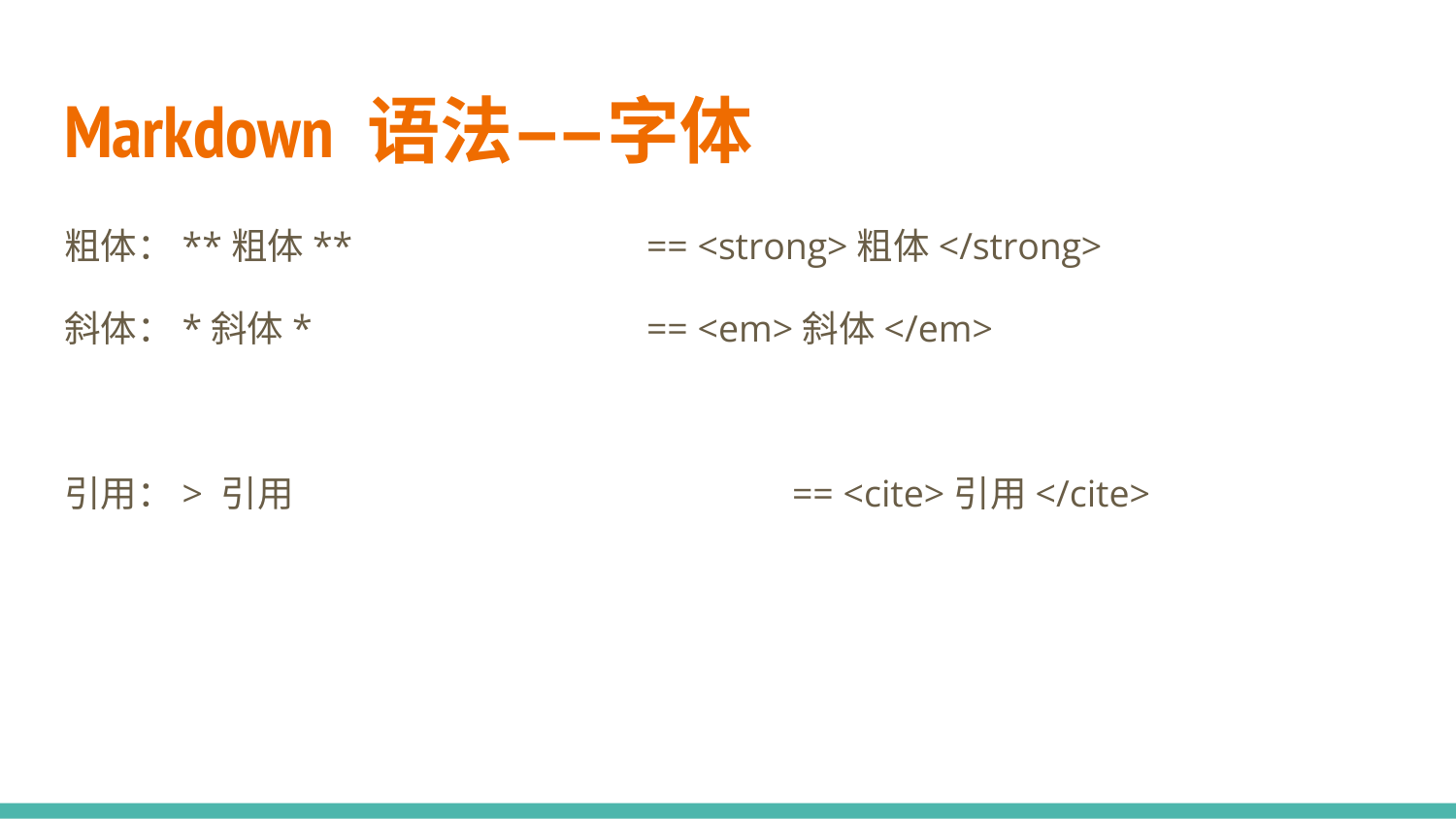

# Markdown 语法——字体
粗体：**粗体**			== <strong>粗体</strong>
斜体：*斜体*			== <em>斜体</em>

引用：> 引用				== <cite>引用</cite>